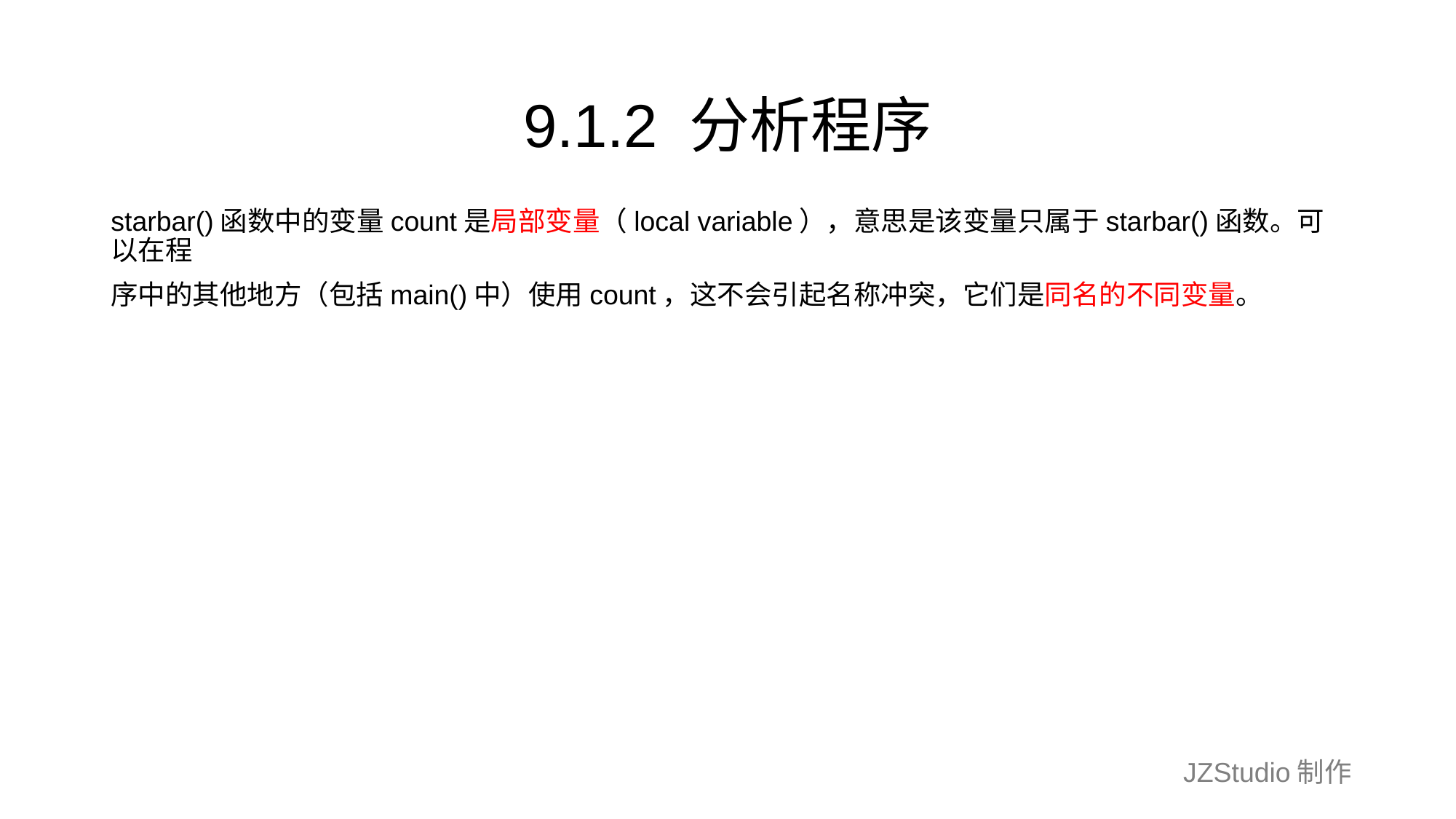

# 9.1.2 分析程序
starbar()函数中的变量count是局部变量（local variable），意思是该变量只属于starbar()函数。可以在程
序中的其他地方（包括main()中）使用count，这不会引起名称冲突，它们是同名的不同变量。